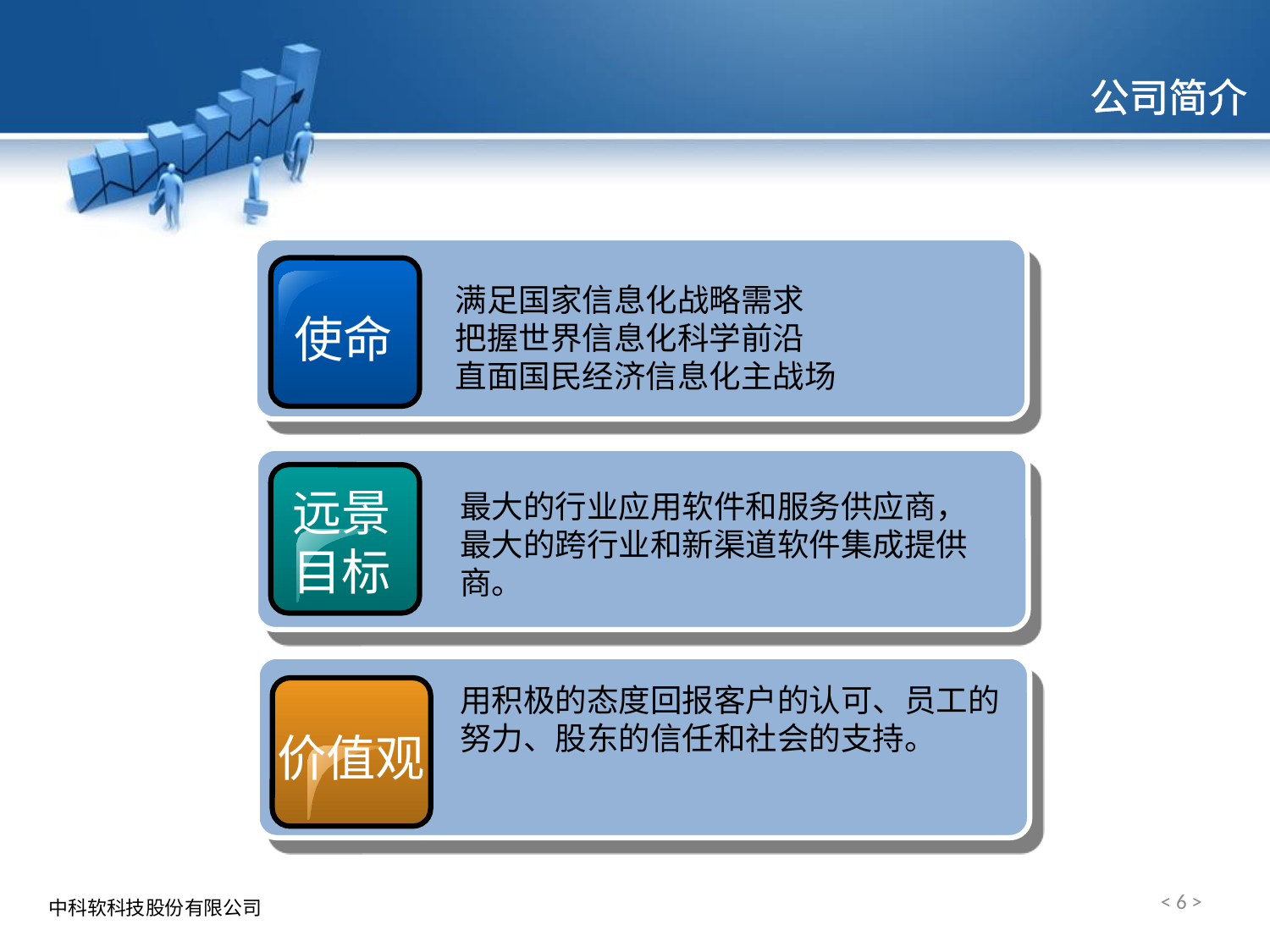

# 公司简介

满足国家信息化战略需求
把握世界信息化科学前沿
直面国民经济信息化主战场
使命

远景目标
最大的行业应用软件和服务供应商，
最大的跨行业和新渠道软件集成提供商。

用积极的态度回报客户的认可、员工的努力、股东的信任和社会的支持。

价值观